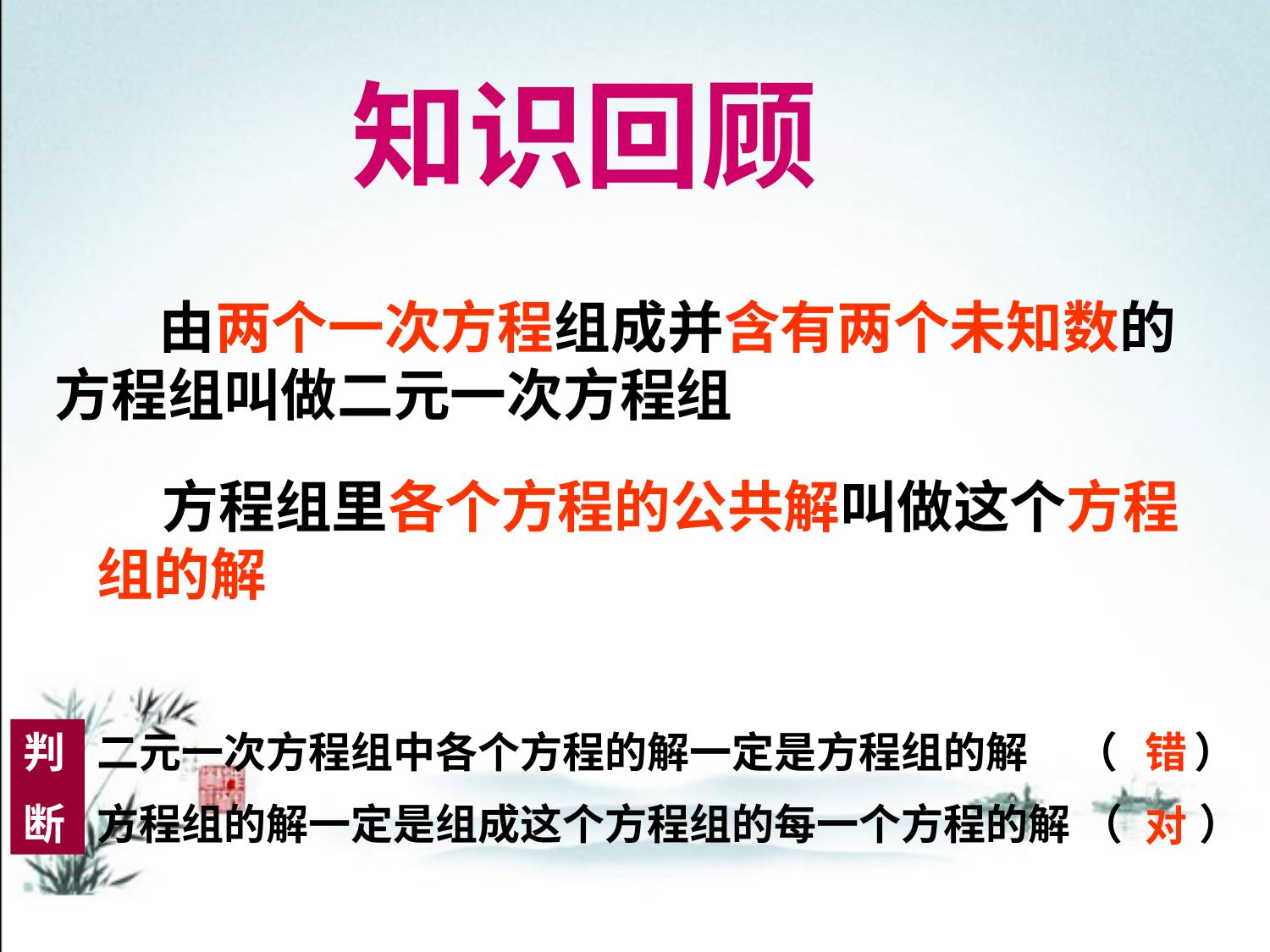

知识回顾
       由两个一次方程组成并含有两个未知数的方程组叫做二元一次方程组
    方程组里各个方程的公共解叫做这个方程组的解
判
断
二元一次方程组中各个方程的解一定是方程组的解     （        ）
方程组的解一定是组成这个方程组的每一个方程的解 （        ）
错
对